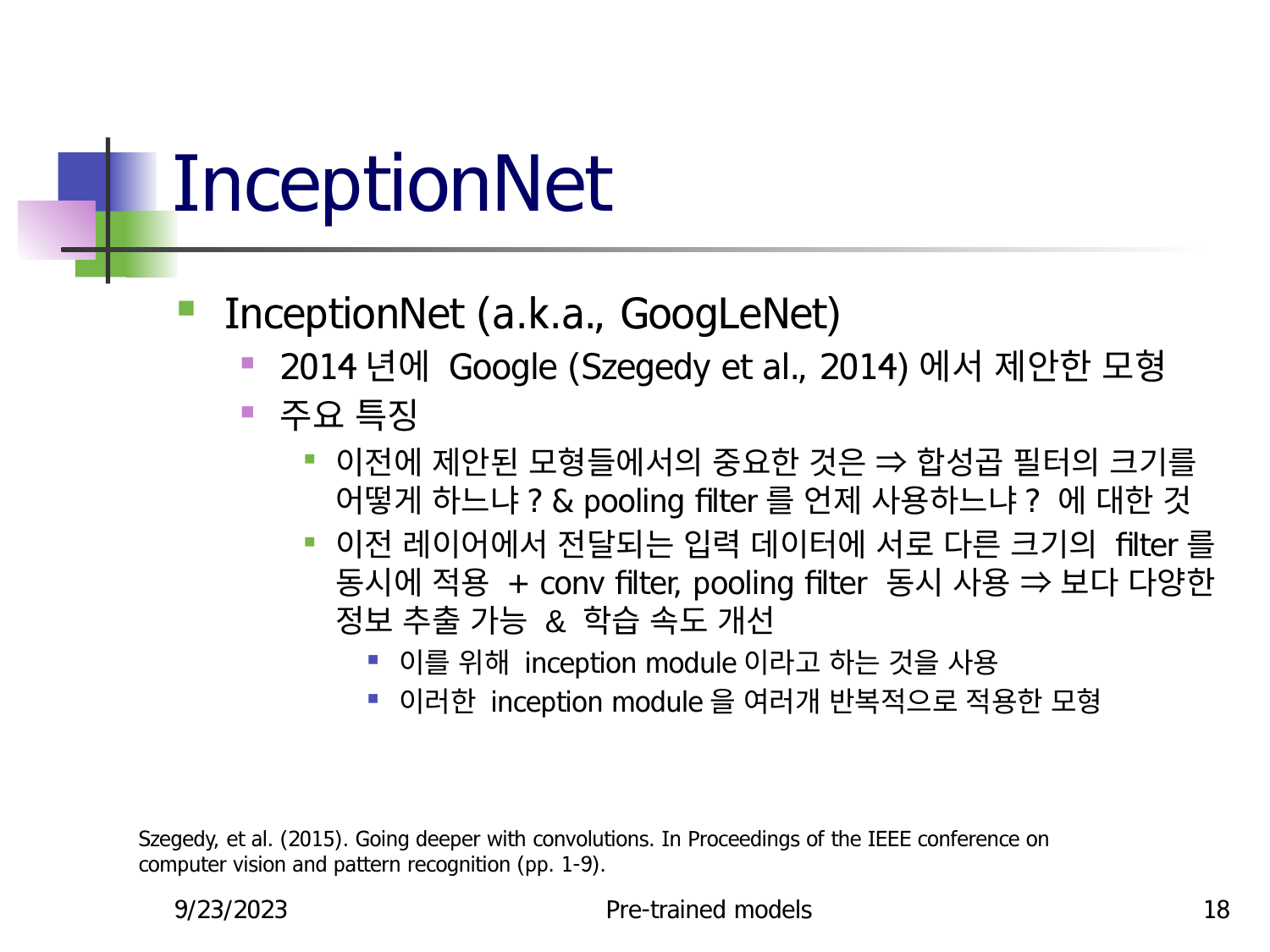

# InceptionNet
InceptionNet (a.k.a., GoogLeNet)
2014년에 Google (Szegedy et al., 2014)에서 제안한 모형
주요 특징
이전에 제안된 모형들에서의 중요한 것은 ⇒ 합성곱 필터의 크기를 어떻게 하느냐? & pooling filter를 언제 사용하느냐? 에 대한 것
이전 레이어에서 전달되는 입력 데이터에 서로 다른 크기의 filter를 동시에 적용 + conv filter, pooling filter 동시 사용 ⇒ 보다 다양한 정보 추출 가능 & 학습 속도 개선
이를 위해 inception module이라고 하는 것을 사용
이러한 inception module을 여러개 반복적으로 적용한 모형
Szegedy, et al. (2015). Going deeper with convolutions. In Proceedings of the IEEE conference on computer vision and pattern recognition (pp. 1-9).
9/23/2023
Pre-trained models
18